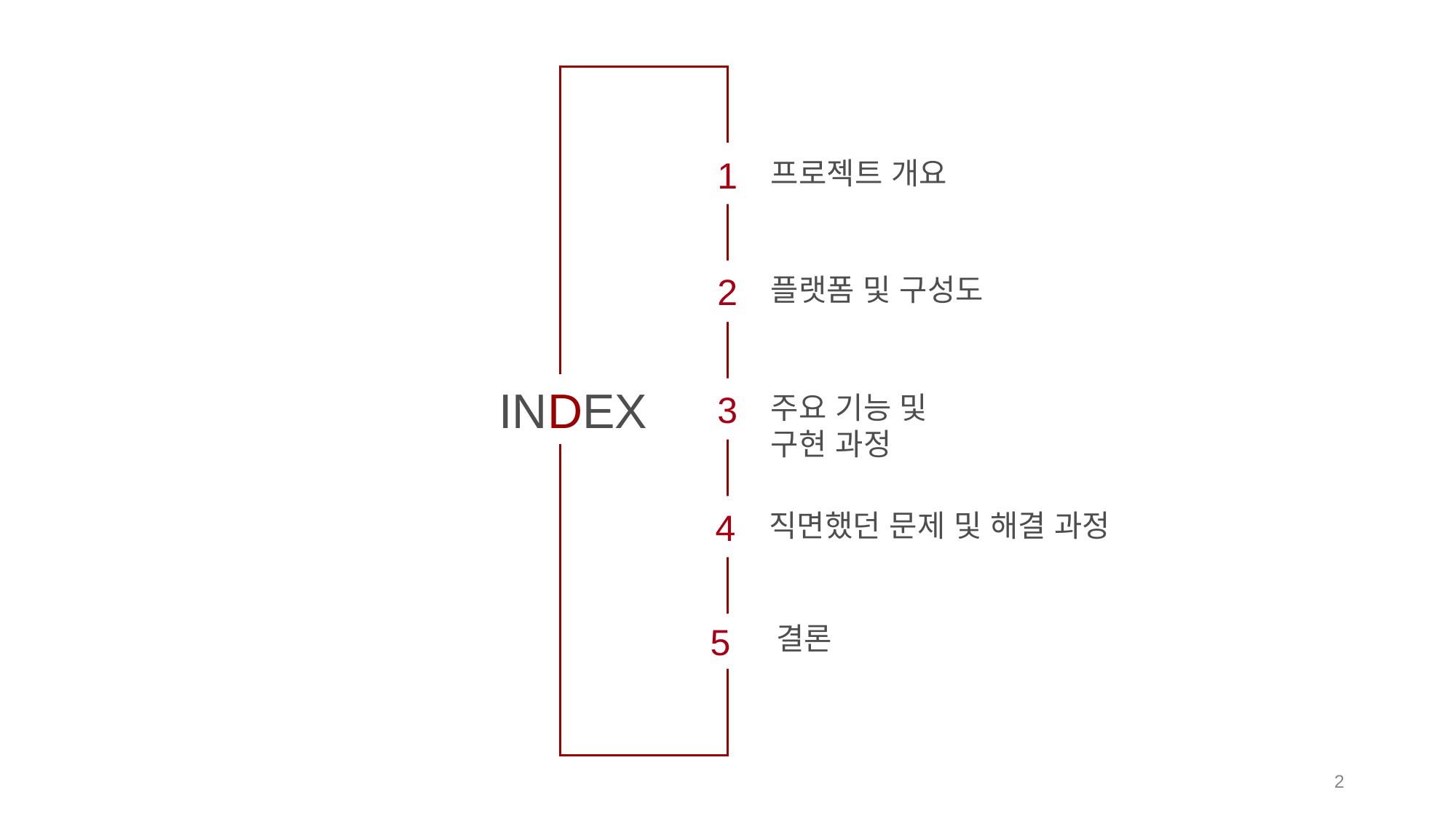

1
프로젝트 개요

2
플랫폼 및 구성도
INDEX

3
주요 기능 및
구현 과정

4
직면했던 문제 및 해결 과정
5
결론
2